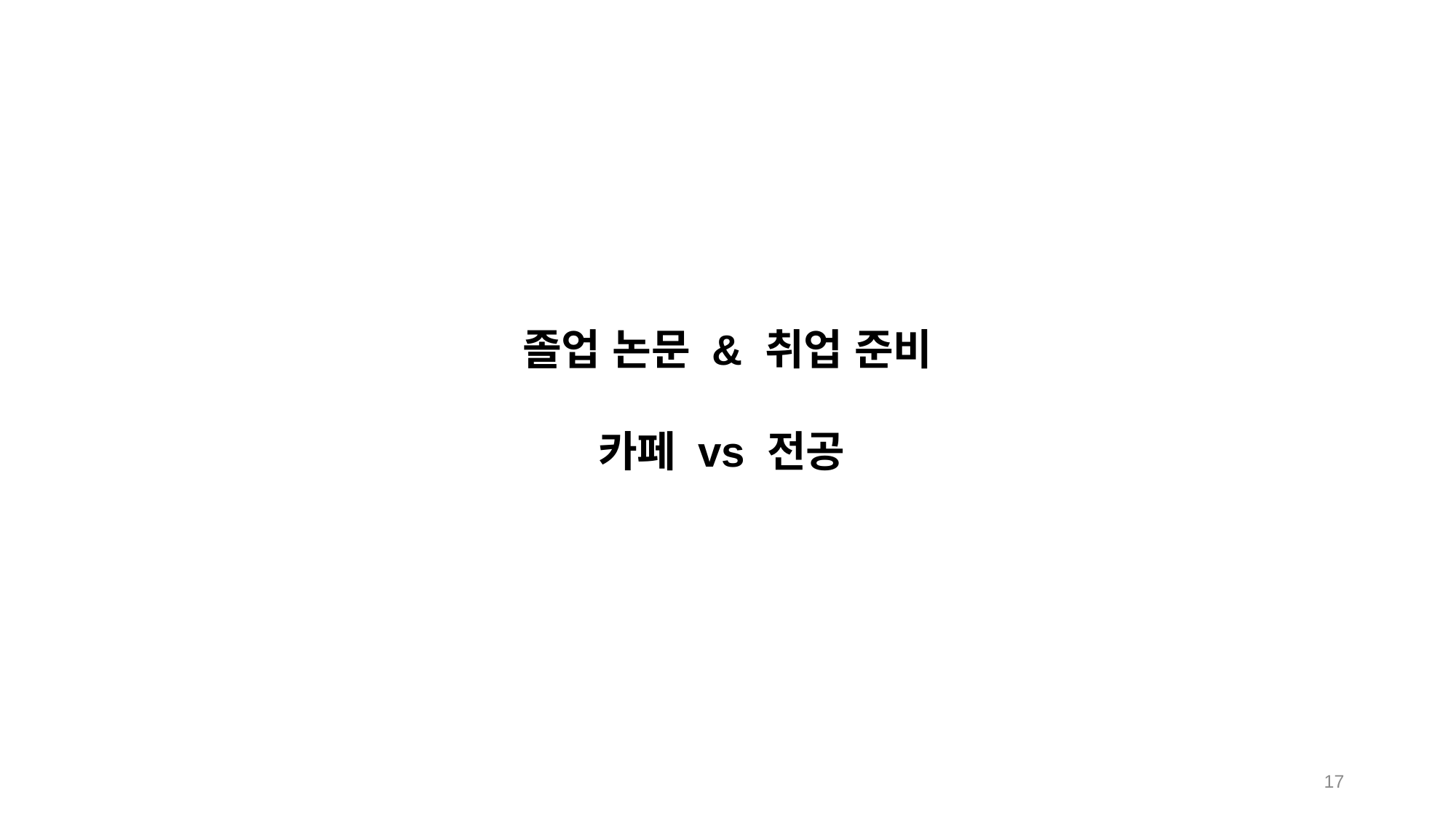

졸업 논문 & 취업 준비

카페 vs 전공
17